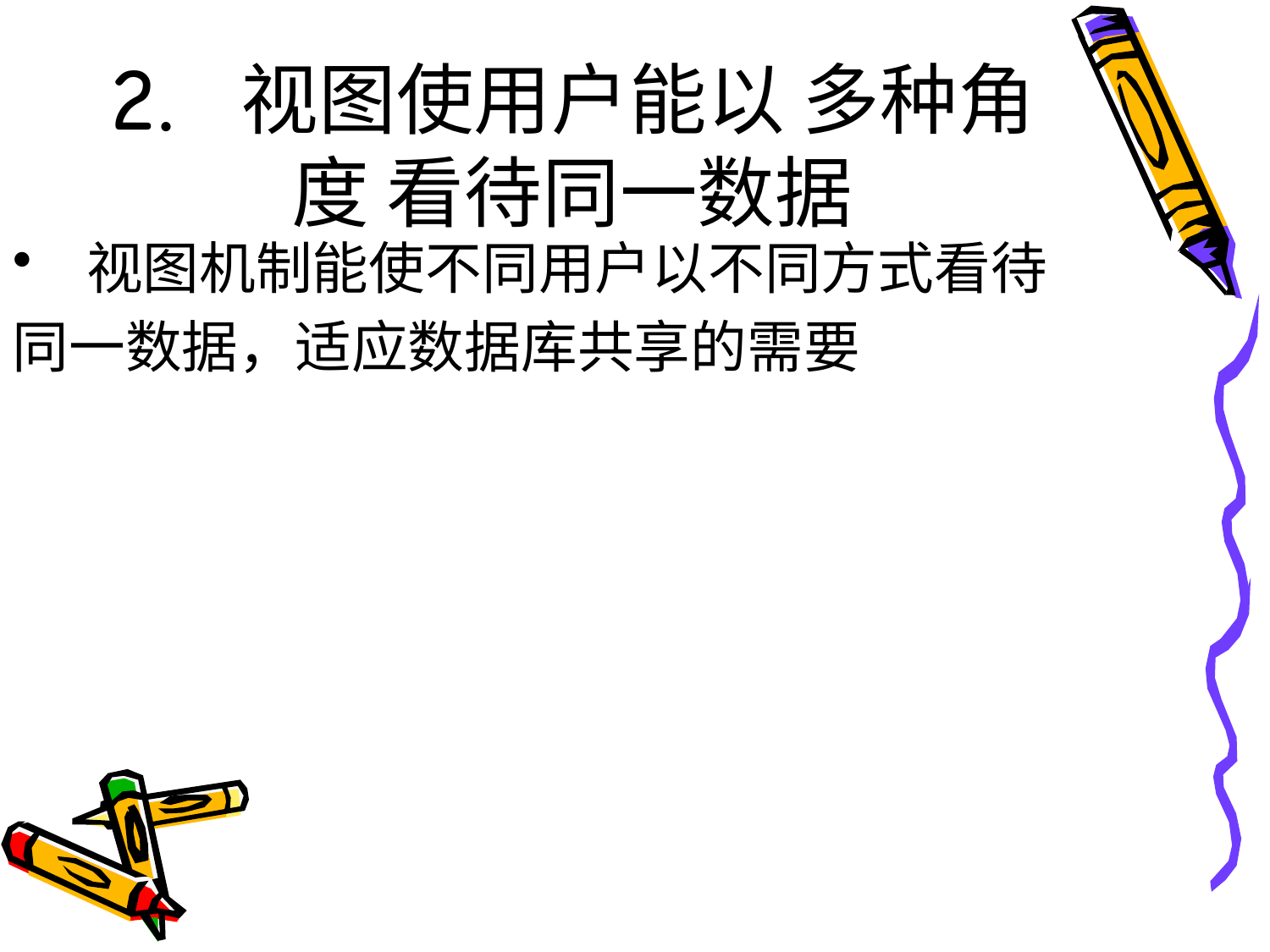

# 2.  视图使用户能以 多种角度 看待同一数据
 视图机制能使不同用户以不同方式看待
同一数据，适应数据库共享的需要